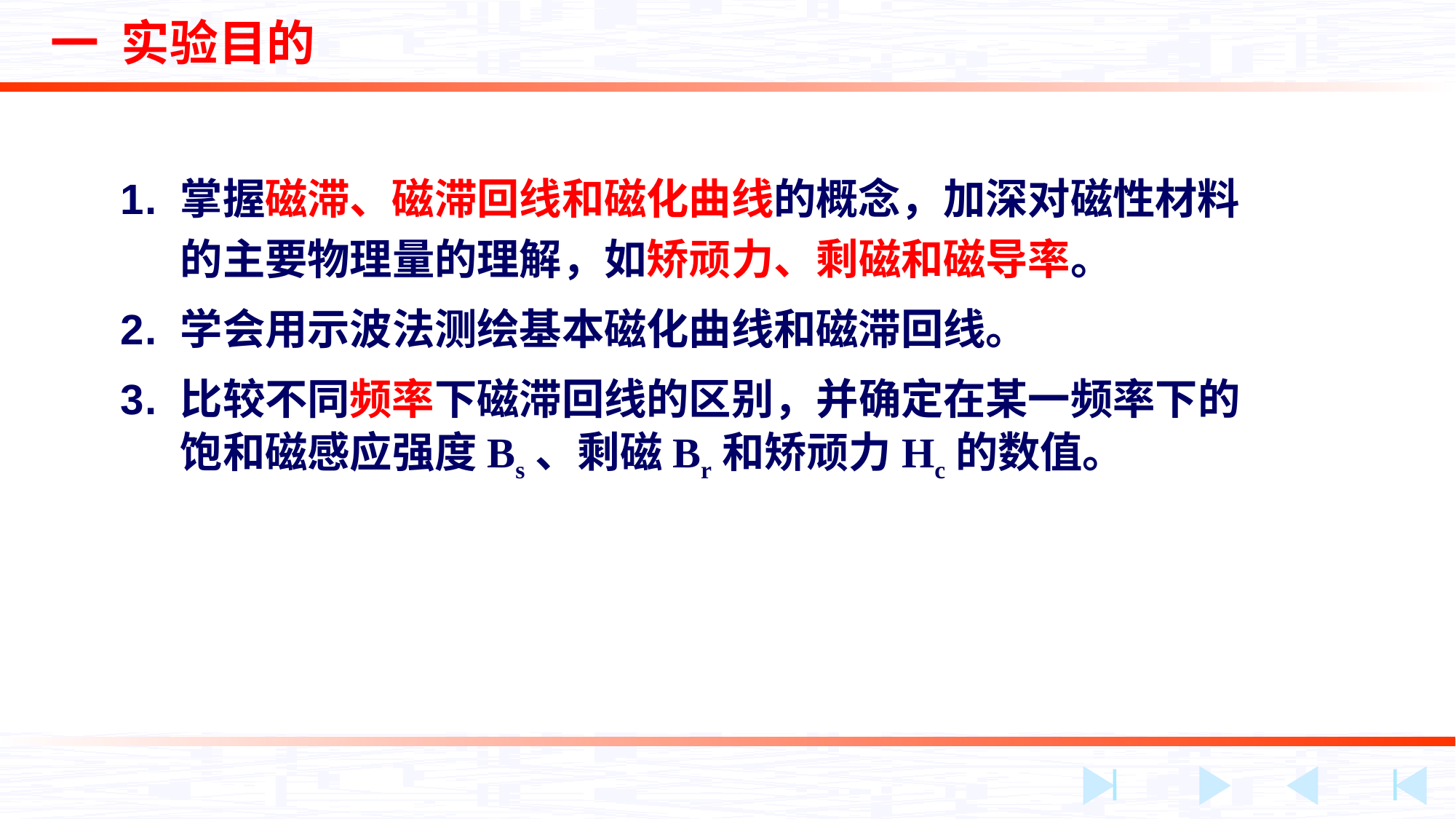

一  实验目的
掌握磁滞、磁滞回线和磁化曲线的概念，加深对磁性材料的主要物理量的理解，如矫顽力、剩磁和磁导率。
学会用示波法测绘基本磁化曲线和磁滞回线。
比较不同频率下磁滞回线的区别，并确定在某一频率下的饱和磁感应强度Bs、剩磁Br和矫顽力Hc的数值。